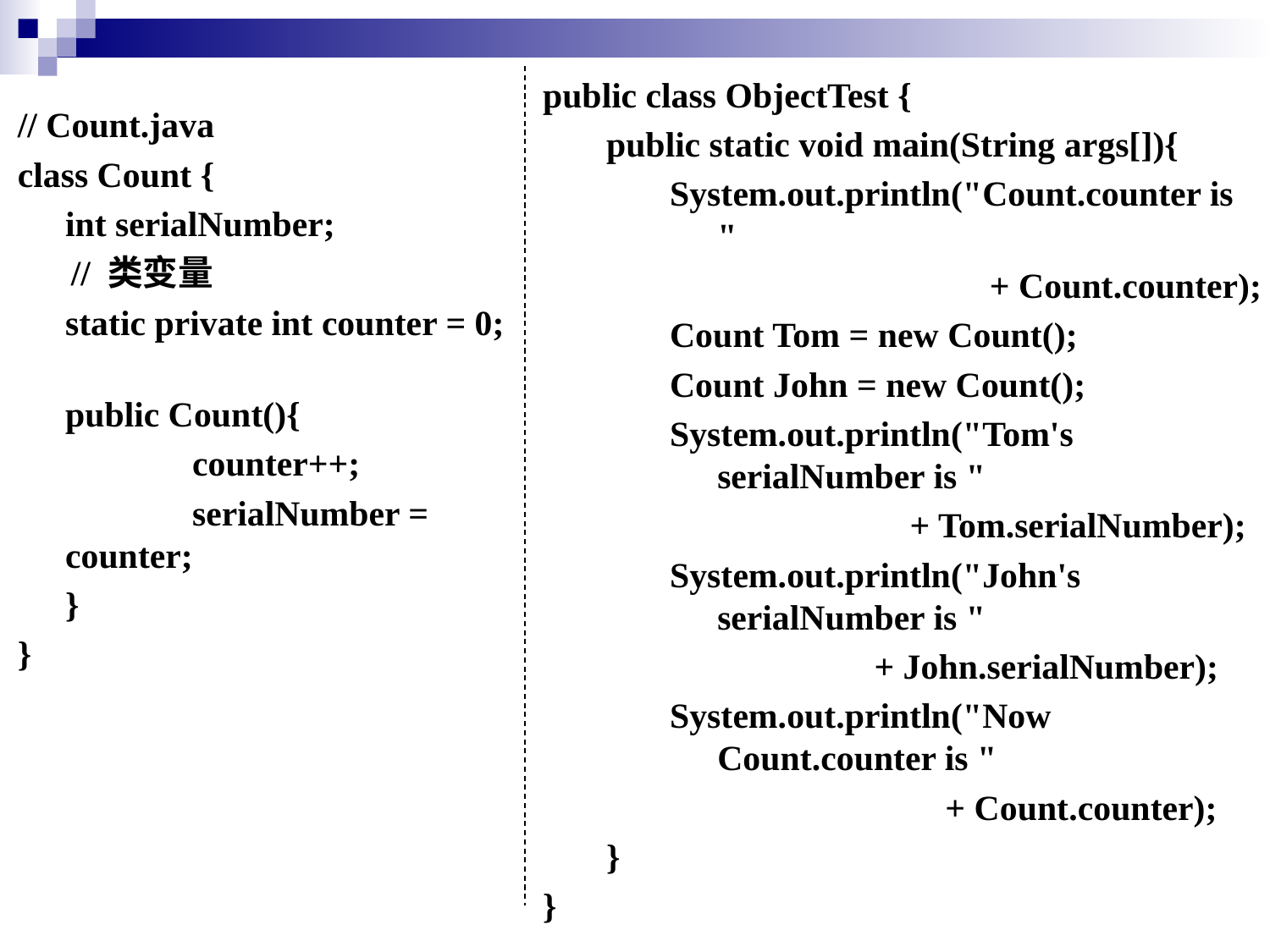

public class ObjectTest {
public static void main(String args[]){
System.out.println("Count.counter is "
                                    + Count.counter);
Count Tom = new Count();
Count John = new Count();
System.out.println("Tom's serialNumber is "
                           + Tom.serialNumber);
System.out.println("John's  serialNumber is "
                       + John.serialNumber);
System.out.println("Now Count.counter is "
                               + Count.counter);
}
}
// Count.java
class Count {
	int serialNumber;
      // 类变量
	static private int counter = 0;
	public Count(){
		counter++;
		serialNumber = counter;
	}
}